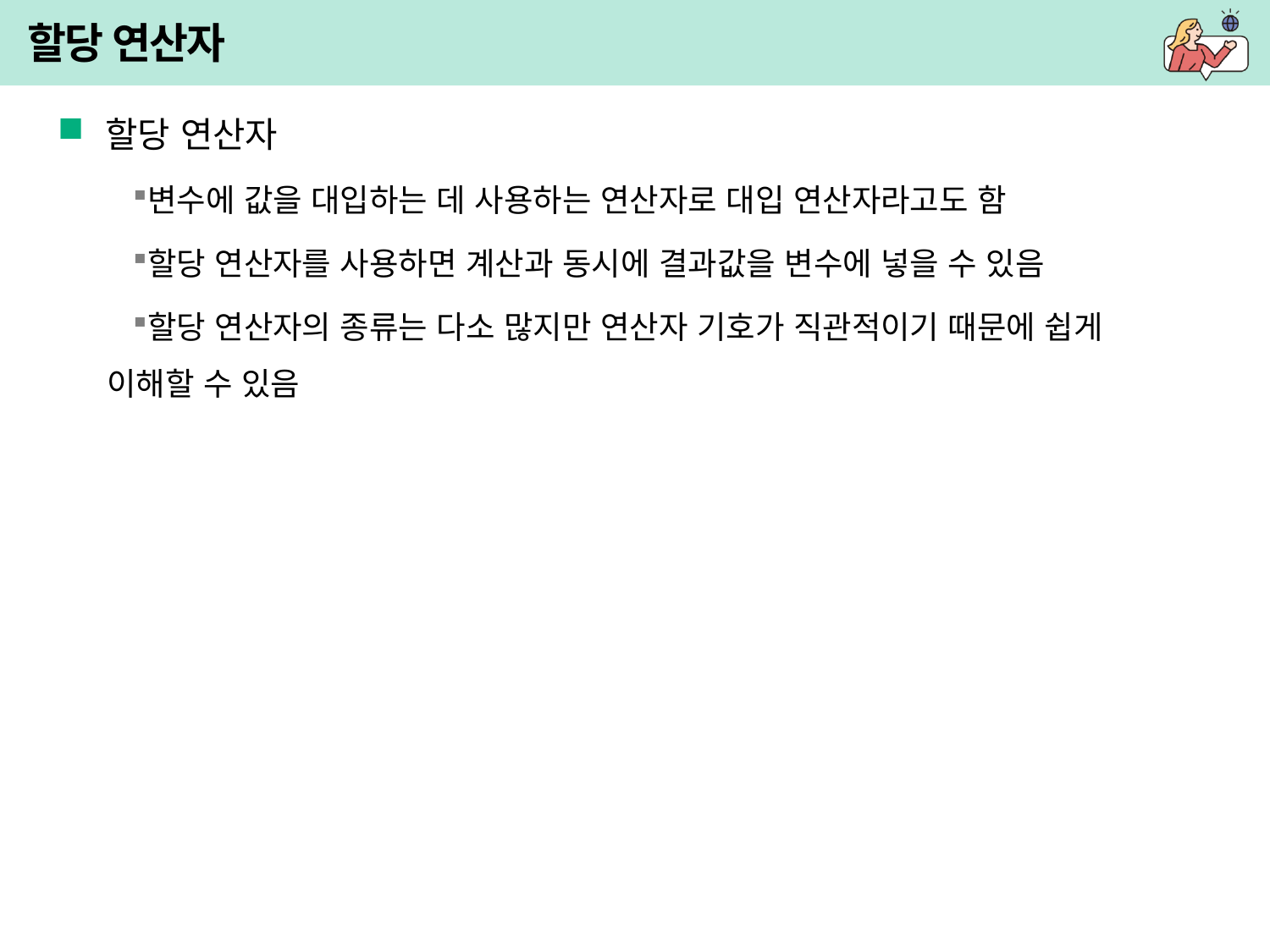

# 할당 연산자
할당 연산자
변수에 값을 대입하는 데 사용하는 연산자로 대입 연산자라고도 함
할당 연산자를 사용하면 계산과 동시에 결과값을 변수에 넣을 수 있음
할당 연산자의 종류는 다소 많지만 연산자 기호가 직관적이기 때문에 쉽게 이해할 수 있음